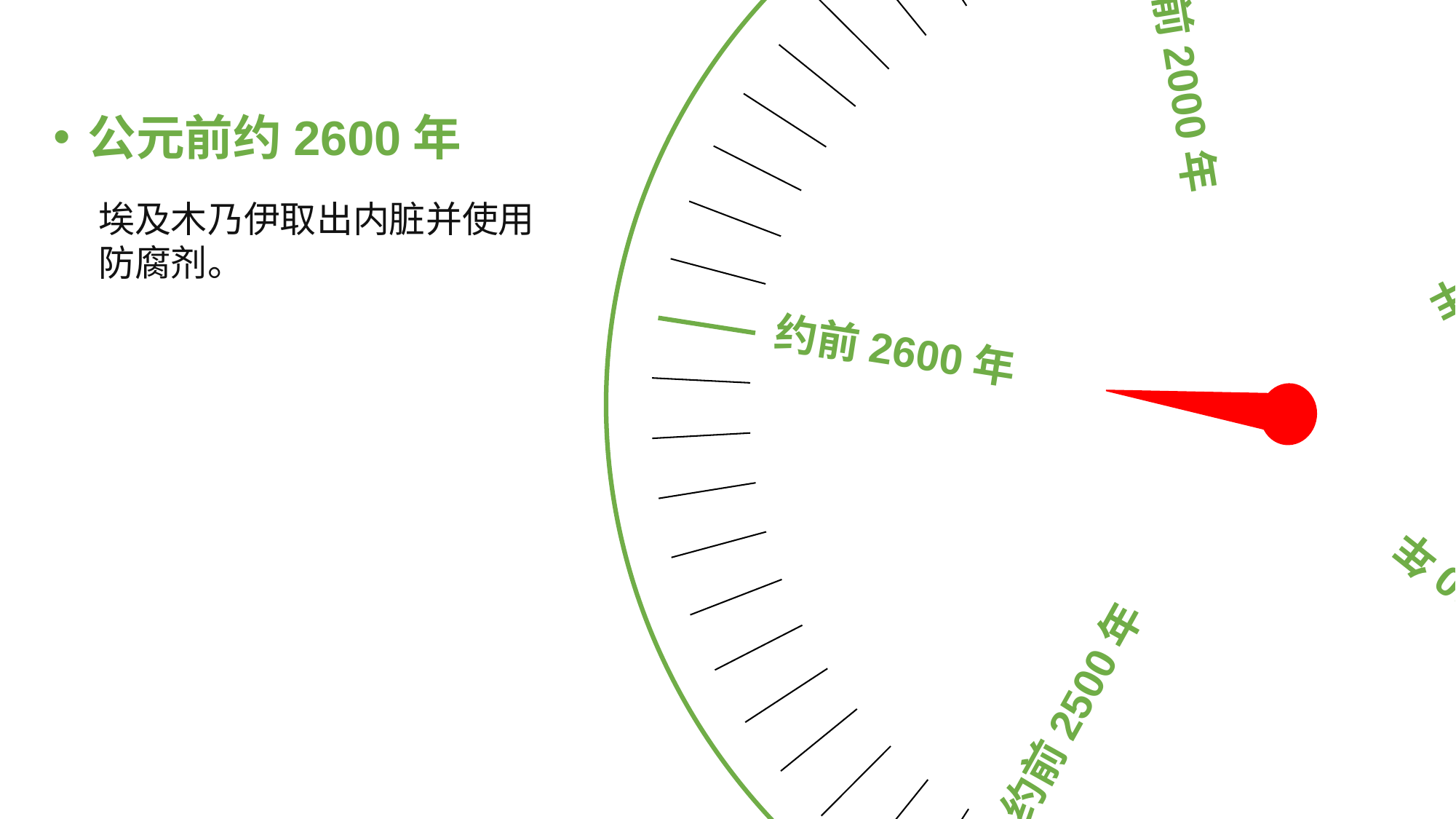

约前2000年
约前2300年
约前2600年
约前2400年
约前2500年
公元前约2600年
埃及木乃伊取出内脏并使用防腐剂。